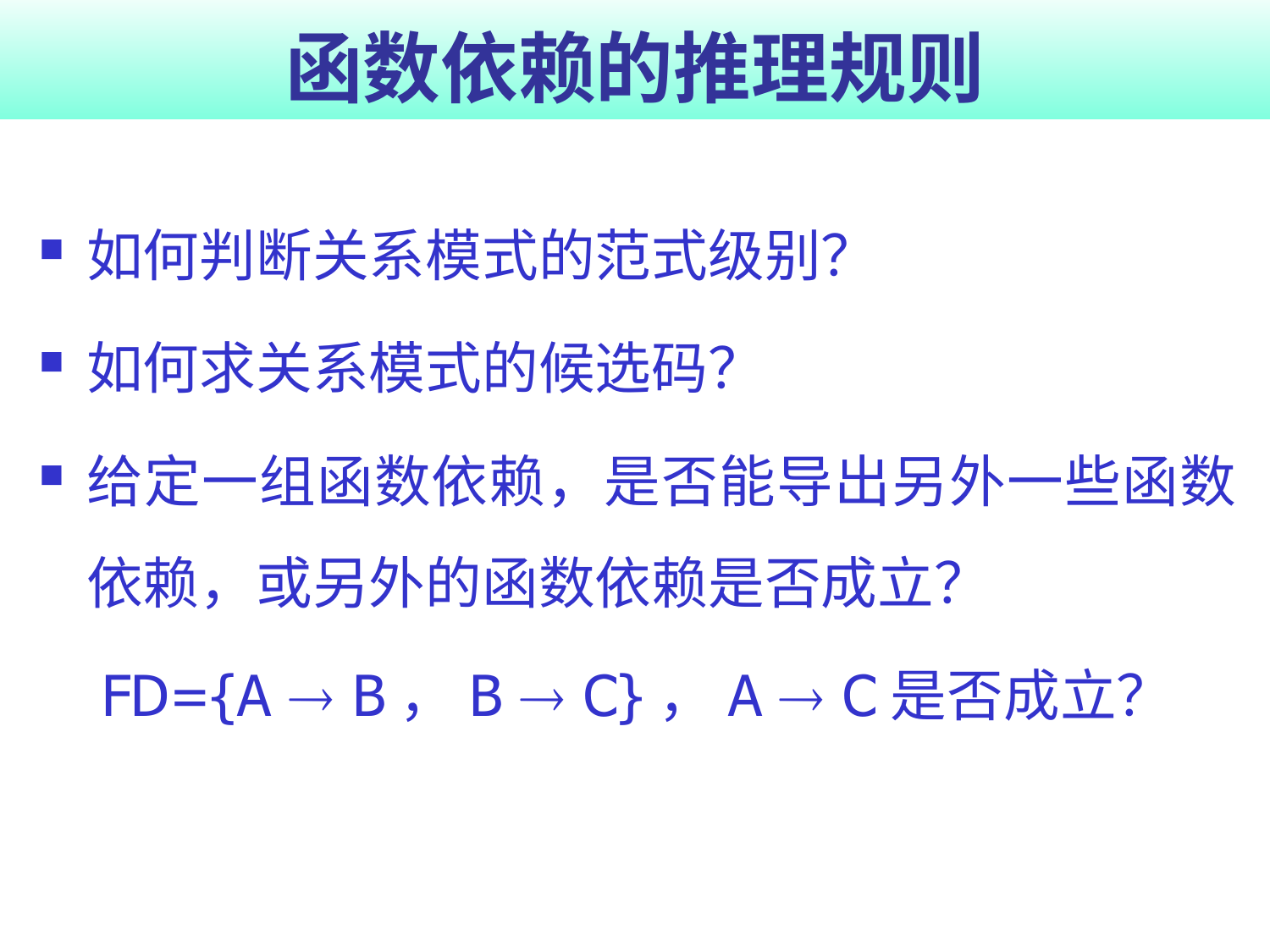

# 函数依赖的推理规则
如何判断关系模式的范式级别？
如何求关系模式的候选码？
给定一组函数依赖，是否能导出另外一些函数依赖，或另外的函数依赖是否成立？
FD={A → B，B → C}，A → C是否成立？